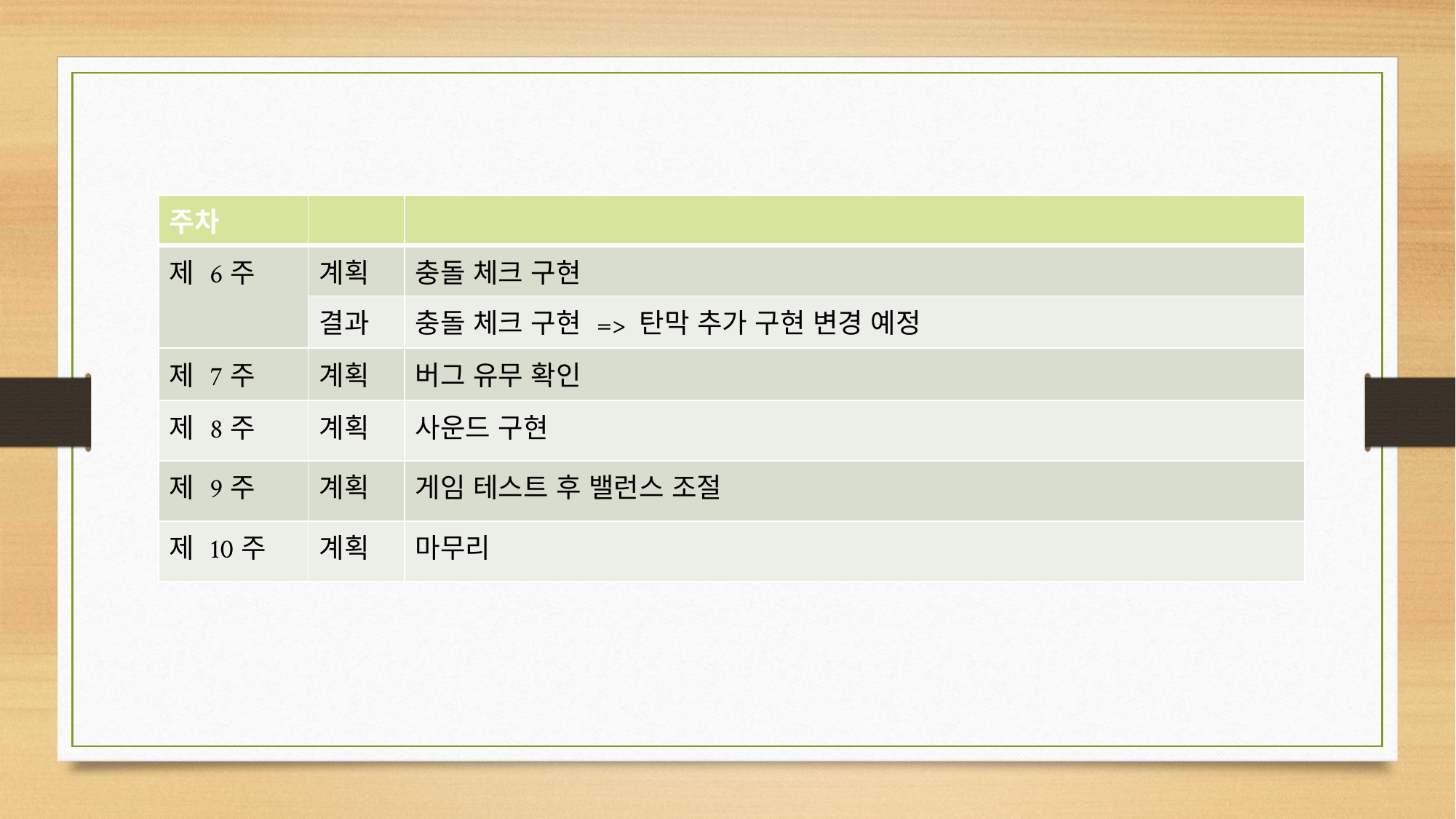

| 주차 |  |  |
| --- | --- | --- |
| 제 6주 | 계획 | 충돌 체크 구현 |
|  | 결과 | 충돌 체크 구현 => 탄막 추가 구현 변경 예정 |
| 제 7주 | 계획 | 버그 유무 확인 |
| 제 8주 | 계획 | 사운드 구현 |
| 제 9주 | 계획 | 게임 테스트 후 밸런스 조절 |
| 제 10주 | 계획 | 마무리 |